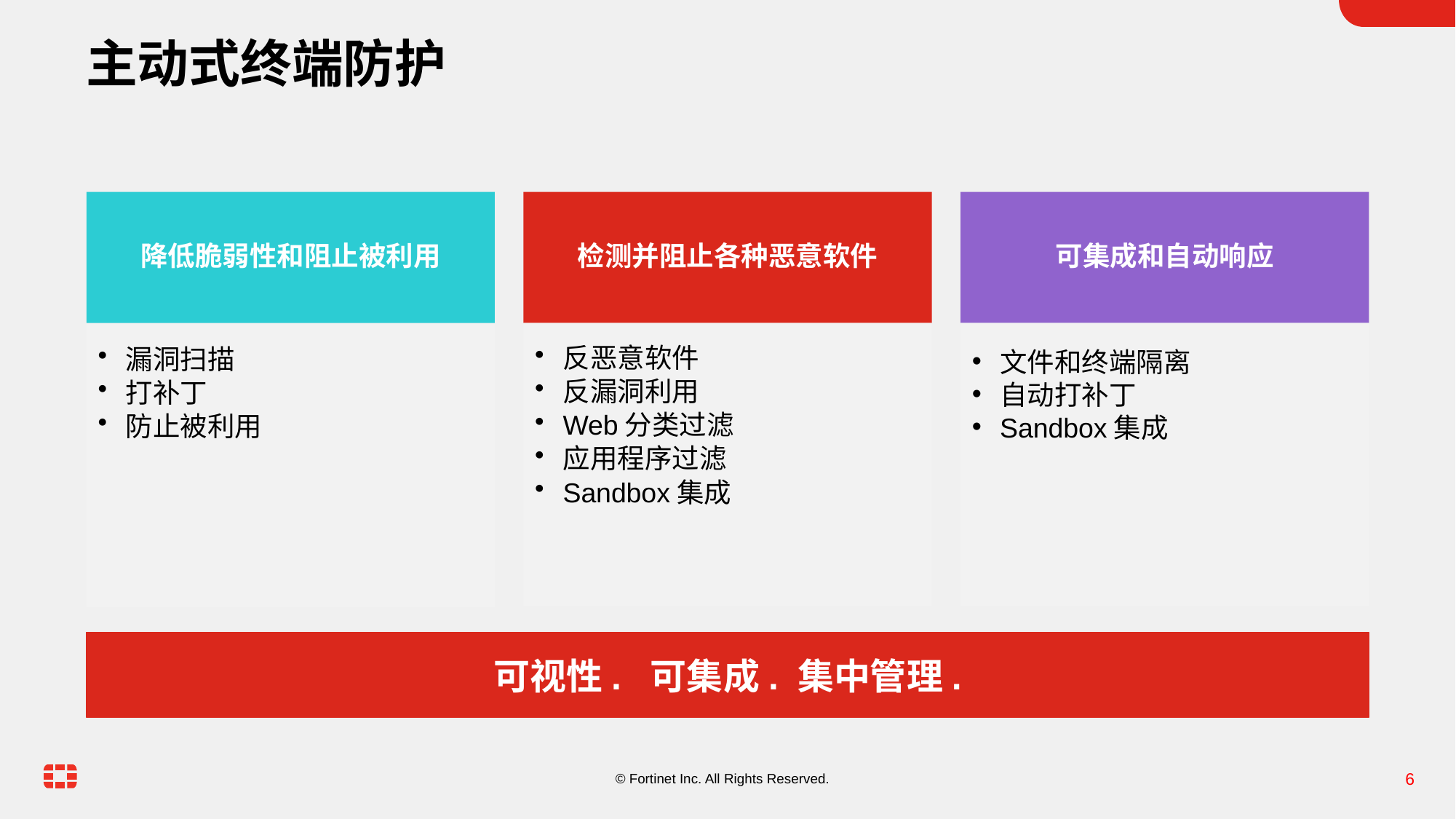

# 主动式终端防护
降低脆弱性和阻止被利用
检测并阻止各种恶意软件
可集成和自动响应
反恶意软件
反漏洞利用
Web分类过滤
应用程序过滤
Sandbox集成
文件和终端隔离
自动打补丁
Sandbox集成

漏洞扫描
打补丁
防止被利用
可视性.  可集成. 集中管理.